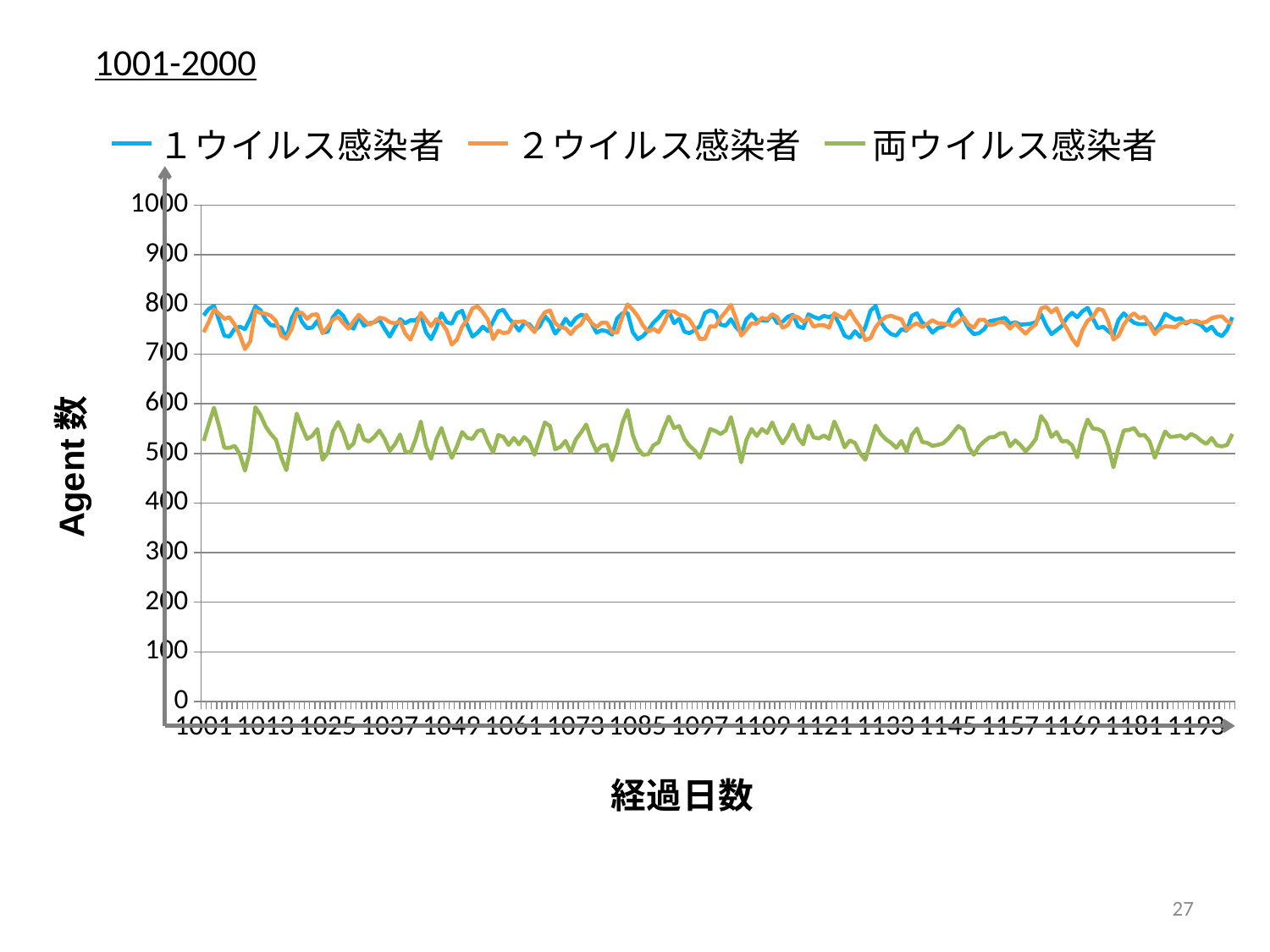

1001-2000

### Chart

| Category | １ウイルス感染者 | ２ウイルス感染者 | 両ウイルス感染者 |
|---|---|---|---|
| 1001 | 778.0 | 744.0 | 525.0 |
| 1002 | 791.0 | 765.0 | 559.0 |
| 1003 | 797.0 | 790.0 | 592.0 |
| 1004 | 768.0 | 781.0 | 554.0 |
| 1005 | 737.0 | 771.0 | 511.0 |
| 1006 | 735.0 | 774.0 | 511.0 |
| 1007 | 751.0 | 759.0 | 515.0 |
| 1008 | 755.0 | 738.0 | 498.0 |
| 1009 | 750.0 | 710.0 | 465.0 |
| 1010 | 771.0 | 725.0 | 507.0 |
| 1011 | 796.0 | 788.0 | 593.0 |
| 1012 | 788.0 | 783.0 | 577.0 |
| 1013 | 769.0 | 781.0 | 554.0 |
| 1014 | 758.0 | 777.0 | 539.0 |
| 1015 | 757.0 | 766.0 | 527.0 |
| 1016 | 753.0 | 737.0 | 492.0 |
| 1017 | 731.0 | 731.0 | 466.0 |
| 1018 | 771.0 | 750.0 | 522.0 |
| 1019 | 791.0 | 783.0 | 580.0 |
| 1020 | 765.0 | 783.0 | 553.0 |
| 1021 | 752.0 | 771.0 | 529.0 |
| 1022 | 753.0 | 779.0 | 535.0 |
| 1023 | 767.0 | 780.0 | 549.0 |
| 1024 | 743.0 | 742.0 | 487.0 |
| 1025 | 745.0 | 754.0 | 501.0 |
| 1026 | 774.0 | 769.0 | 544.0 |
| 1027 | 787.0 | 775.0 | 563.0 |
| 1028 | 777.0 | 762.0 | 541.0 |
| 1029 | 757.0 | 751.0 | 510.0 |
| 1030 | 751.0 | 766.0 | 520.0 |
| 1031 | 776.0 | 779.0 | 557.0 |
| 1032 | 757.0 | 769.0 | 528.0 |
| 1033 | 762.0 | 759.0 | 524.0 |
| 1034 | 764.0 | 765.0 | 533.0 |
| 1035 | 769.0 | 773.0 | 546.0 |
| 1036 | 751.0 | 771.0 | 529.0 |
| 1037 | 735.0 | 764.0 | 505.0 |
| 1038 | 754.0 | 762.0 | 518.0 |
| 1039 | 770.0 | 766.0 | 538.0 |
| 1040 | 762.0 | 741.0 | 504.0 |
| 1041 | 768.0 | 729.0 | 501.0 |
| 1042 | 768.0 | 754.0 | 528.0 |
| 1043 | 778.0 | 783.0 | 564.0 |
| 1044 | 744.0 | 769.0 | 515.0 |
| 1045 | 730.0 | 756.0 | 489.0 |
| 1046 | 752.0 | 770.0 | 528.0 |
| 1047 | 782.0 | 763.0 | 551.0 |
| 1048 | 764.0 | 748.0 | 519.0 |
| 1049 | 761.0 | 719.0 | 491.0 |
| 1050 | 782.0 | 729.0 | 514.0 |
| 1051 | 787.0 | 755.0 | 543.0 |
| 1052 | 758.0 | 769.0 | 531.0 |
| 1053 | 735.0 | 792.0 | 529.0 |
| 1054 | 743.0 | 796.0 | 545.0 |
| 1055 | 755.0 | 784.0 | 547.0 |
| 1056 | 746.0 | 769.0 | 522.0 |
| 1057 | 766.0 | 730.0 | 502.0 |
| 1058 | 786.0 | 747.0 | 537.0 |
| 1059 | 789.0 | 742.0 | 533.0 |
| 1060 | 772.0 | 744.0 | 517.0 |
| 1061 | 761.0 | 765.0 | 531.0 |
| 1062 | 747.0 | 765.0 | 518.0 |
| 1063 | 762.0 | 766.0 | 533.0 |
| 1064 | 760.0 | 756.0 | 523.0 |
| 1065 | 747.0 | 744.0 | 497.0 |
| 1066 | 756.0 | 769.0 | 530.0 |
| 1067 | 776.0 | 784.0 | 562.0 |
| 1068 | 765.0 | 788.0 | 555.0 |
| 1069 | 741.0 | 762.0 | 508.0 |
| 1070 | 753.0 | 754.0 | 513.0 |
| 1071 | 771.0 | 752.0 | 525.0 |
| 1072 | 758.0 | 740.0 | 502.0 |
| 1073 | 772.0 | 753.0 | 528.0 |
| 1074 | 779.0 | 760.0 | 542.0 |
| 1075 | 776.0 | 779.0 | 558.0 |
| 1076 | 763.0 | 763.0 | 527.0 |
| 1077 | 743.0 | 754.0 | 504.0 |
| 1078 | 748.0 | 763.0 | 515.0 |
| 1079 | 746.0 | 763.0 | 517.0 |
| 1080 | 739.0 | 744.0 | 486.0 |
| 1081 | 772.0 | 743.0 | 518.0 |
| 1082 | 782.0 | 775.0 | 561.0 |
| 1083 | 783.0 | 800.0 | 587.0 |
| 1084 | 744.0 | 789.0 | 537.0 |
| 1085 | 730.0 | 776.0 | 510.0 |
| 1086 | 736.0 | 757.0 | 497.0 |
| 1087 | 748.0 | 745.0 | 498.0 |
| 1088 | 763.0 | 751.0 | 516.0 |
| 1089 | 773.0 | 744.0 | 522.0 |
| 1090 | 786.0 | 761.0 | 550.0 |
| 1091 | 786.0 | 785.0 | 574.0 |
| 1092 | 762.0 | 786.0 | 551.0 |
| 1093 | 771.0 | 779.0 | 555.0 |
| 1094 | 745.0 | 777.0 | 529.0 |
| 1095 | 742.0 | 769.0 | 515.0 |
| 1096 | 748.0 | 752.0 | 506.0 |
| 1097 | 756.0 | 730.0 | 491.0 |
| 1098 | 783.0 | 731.0 | 518.0 |
| 1099 | 788.0 | 756.0 | 549.0 |
| 1100 | 784.0 | 755.0 | 545.0 |
| 1101 | 759.0 | 773.0 | 539.0 |
| 1102 | 757.0 | 785.0 | 546.0 |
| 1103 | 770.0 | 799.0 | 573.0 |
| 1104 | 754.0 | 771.0 | 531.0 |
| 1105 | 743.0 | 737.0 | 482.0 |
| 1106 | 770.0 | 749.0 | 527.0 |
| 1107 | 780.0 | 762.0 | 549.0 |
| 1108 | 768.0 | 761.0 | 535.0 |
| 1109 | 768.0 | 773.0 | 549.0 |
| 1110 | 767.0 | 770.0 | 541.0 |
| 1111 | 779.0 | 780.0 | 562.0 |
| 1112 | 762.0 | 774.0 | 538.0 |
| 1113 | 765.0 | 753.0 | 520.0 |
| 1114 | 775.0 | 758.0 | 535.0 |
| 1115 | 779.0 | 777.0 | 558.0 |
| 1116 | 756.0 | 774.0 | 531.0 |
| 1117 | 752.0 | 765.0 | 518.0 |
| 1118 | 780.0 | 773.0 | 556.0 |
| 1119 | 775.0 | 755.0 | 532.0 |
| 1120 | 771.0 | 758.0 | 530.0 |
| 1121 | 777.0 | 758.0 | 536.0 |
| 1122 | 774.0 | 753.0 | 529.0 |
| 1123 | 779.0 | 782.0 | 564.0 |
| 1124 | 760.0 | 776.0 | 541.0 |
| 1125 | 737.0 | 771.0 | 512.0 |
| 1126 | 732.0 | 787.0 | 526.0 |
| 1127 | 746.0 | 769.0 | 521.0 |
| 1128 | 734.0 | 755.0 | 500.0 |
| 1129 | 754.0 | 728.0 | 487.0 |
| 1130 | 787.0 | 732.0 | 522.0 |
| 1131 | 797.0 | 754.0 | 556.0 |
| 1132 | 764.0 | 767.0 | 539.0 |
| 1133 | 749.0 | 775.0 | 528.0 |
| 1134 | 740.0 | 777.0 | 521.0 |
| 1135 | 737.0 | 773.0 | 511.0 |
| 1136 | 750.0 | 770.0 | 525.0 |
| 1137 | 747.0 | 748.0 | 503.0 |
| 1138 | 777.0 | 757.0 | 537.0 |
| 1139 | 782.0 | 762.0 | 550.0 |
| 1140 | 763.0 | 754.0 | 523.0 |
| 1141 | 757.0 | 761.0 | 521.0 |
| 1142 | 743.0 | 768.0 | 515.0 |
| 1143 | 752.0 | 762.0 | 517.0 |
| 1144 | 755.0 | 761.0 | 520.0 |
| 1145 | 762.0 | 760.0 | 529.0 |
| 1146 | 782.0 | 756.0 | 542.0 |
| 1147 | 790.0 | 764.0 | 555.0 |
| 1148 | 771.0 | 774.0 | 548.0 |
| 1149 | 751.0 | 759.0 | 513.0 |
| 1150 | 740.0 | 753.0 | 497.0 |
| 1151 | 742.0 | 769.0 | 514.0 |
| 1152 | 750.0 | 769.0 | 524.0 |
| 1153 | 766.0 | 758.0 | 532.0 |
| 1154 | 768.0 | 760.0 | 533.0 |
| 1155 | 770.0 | 765.0 | 540.0 |
| 1156 | 773.0 | 763.0 | 541.0 |
| 1157 | 761.0 | 751.0 | 514.0 |
| 1158 | 764.0 | 762.0 | 526.0 |
| 1159 | 759.0 | 751.0 | 517.0 |
| 1160 | 760.0 | 741.0 | 504.0 |
| 1161 | 761.0 | 752.0 | 515.0 |
| 1162 | 764.0 | 760.0 | 529.0 |
| 1163 | 780.0 | 792.0 | 575.0 |
| 1164 | 757.0 | 795.0 | 561.0 |
| 1165 | 740.0 | 784.0 | 533.0 |
| 1166 | 748.0 | 792.0 | 543.0 |
| 1167 | 756.0 | 767.0 | 524.0 |
| 1168 | 773.0 | 751.0 | 525.0 |
| 1169 | 783.0 | 731.0 | 516.0 |
| 1170 | 774.0 | 717.0 | 492.0 |
| 1171 | 786.0 | 748.0 | 538.0 |
| 1172 | 793.0 | 767.0 | 568.0 |
| 1173 | 772.0 | 774.0 | 550.0 |
| 1174 | 752.0 | 791.0 | 549.0 |
| 1175 | 755.0 | 788.0 | 543.0 |
| 1176 | 746.0 | 766.0 | 515.0 |
| 1177 | 738.0 | 729.0 | 472.0 |
| 1178 | 769.0 | 737.0 | 512.0 |
| 1179 | 782.0 | 759.0 | 546.0 |
| 1180 | 771.0 | 774.0 | 547.0 |
| 1181 | 763.0 | 782.0 | 551.0 |
| 1182 | 760.0 | 772.0 | 536.0 |
| 1183 | 760.0 | 775.0 | 537.0 |
| 1184 | 762.0 | 759.0 | 524.0 |
| 1185 | 745.0 | 740.0 | 491.0 |
| 1186 | 760.0 | 751.0 | 518.0 |
| 1187 | 781.0 | 756.0 | 544.0 |
| 1188 | 775.0 | 755.0 | 533.0 |
| 1189 | 769.0 | 754.0 | 534.0 |
| 1190 | 772.0 | 763.0 | 536.0 |
| 1191 | 761.0 | 764.0 | 529.0 |
| 1192 | 767.0 | 766.0 | 539.0 |
| 1193 | 763.0 | 767.0 | 534.0 |
| 1194 | 758.0 | 763.0 | 525.0 |
| 1195 | 747.0 | 765.0 | 519.0 |
| 1196 | 755.0 | 772.0 | 531.0 |
| 1197 | 741.0 | 775.0 | 516.0 |
| 1198 | 736.0 | 776.0 | 514.0 |
| 1199 | 749.0 | 766.0 | 517.0 |
| 1200 | 774.0 | 761.0 | 539.0 |
27